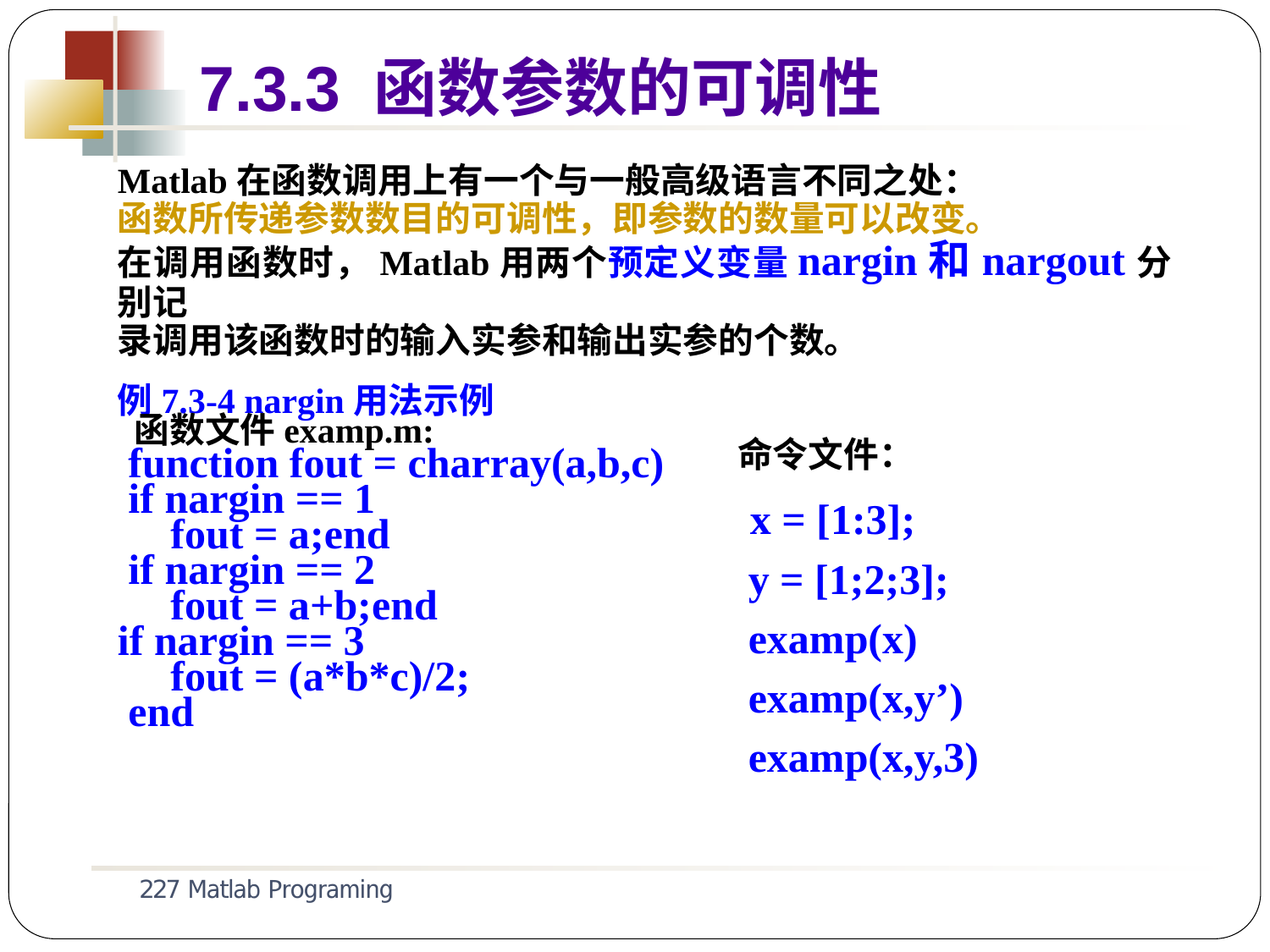

7.3.3 函数参数的可调性
Matlab在函数调用上有一个与一般高级语言不同之处：
函数所传递参数数目的可调性，即参数的数量可以改变。
在调用函数时，Matlab用两个预定义变量nargin和nargout分别记
录调用该函数时的输入实参和输出实参的个数。

例7.3-4 nargin用法示例
 函数文件examp.m:
 function fout = charray(a,b,c)
 if nargin == 1
     fout = a;end
 if nargin == 2
     fout = a+b;end
if nargin == 3
     fout = (a*b*c)/2;
 end
命令文件：
 x = [1:3];
 y = [1;2;3];
 examp(x)
 examp(x,y’)
 examp(x,y,3)
227 Matlab Programing